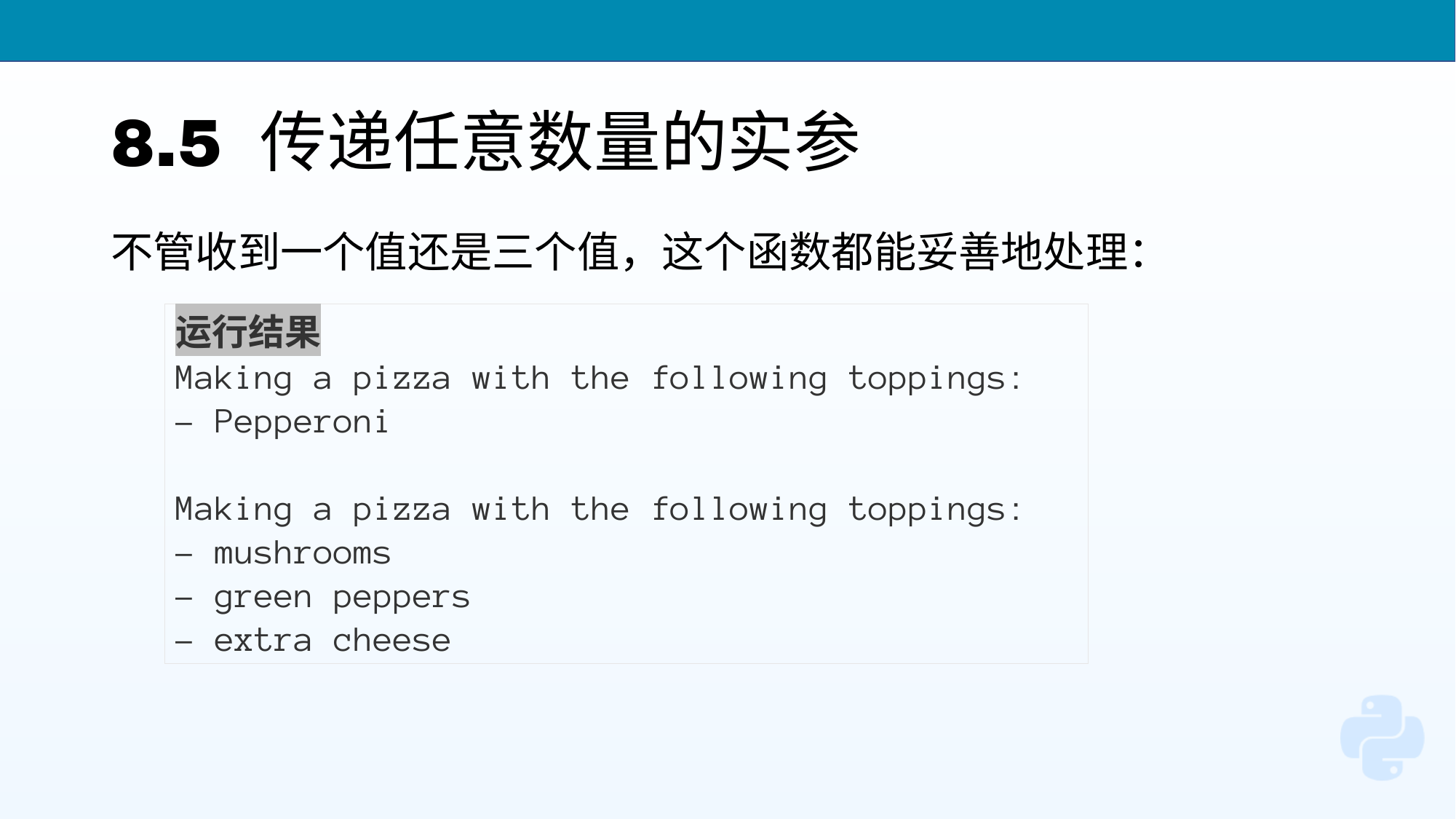

# 8.5 传递任意数量的实参
不管收到一个值还是三个值，这个函数都能妥善地处理：
运行结果
Making a pizza with the following toppings:
- Pepperoni

Making a pizza with the following toppings:
- mushrooms
- green peppers
- extra cheese